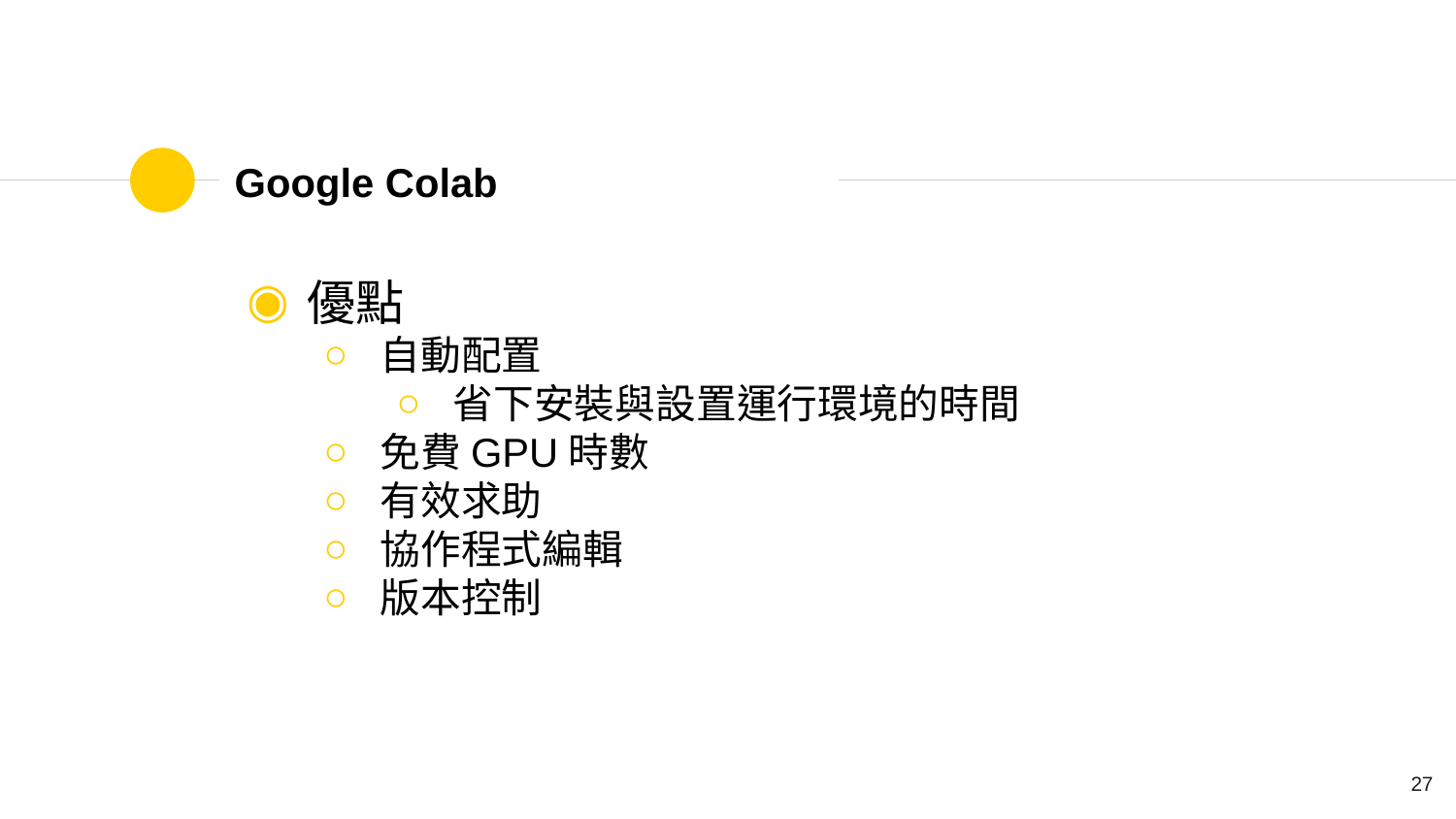

# Google Colab
優點
自動配置
省下安裝與設置運行環境的時間
免費GPU時數
有效求助
協作程式編輯
版本控制
27